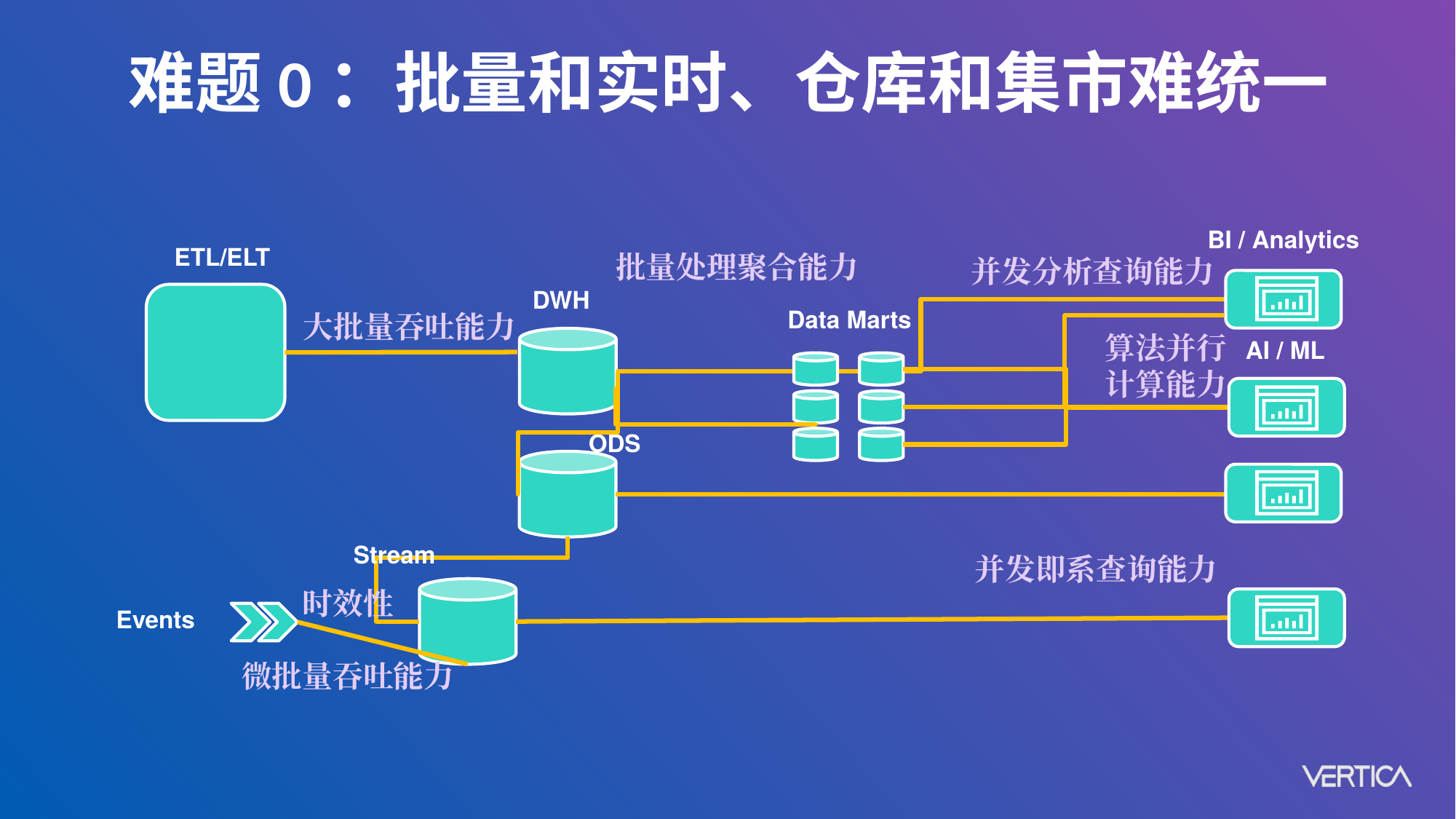

难题0：批量和实时、仓库和集市难统一
BI / Analytics
ETL/ELT

DWH

Data Marts

AI / ML

ODS

Stream

Events

批量处理聚合能力
并发分析查询能力
大批量吞吐能力
算法并行
计算能力
并发即系查询能力
时效性

微批量吞吐能力